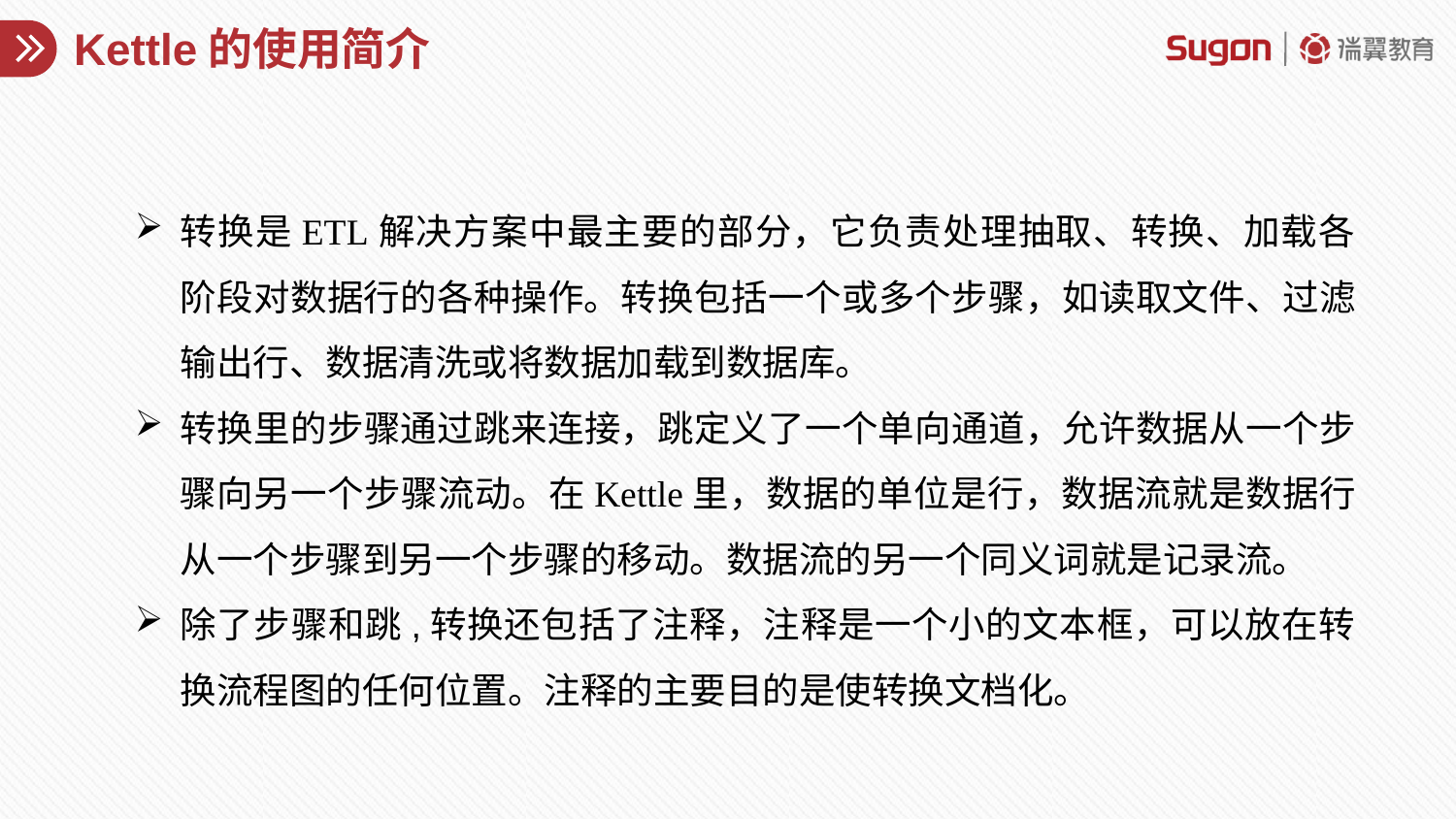

# Kettle的使用简介
转换是ETL解决方案中最主要的部分，它负责处理抽取、转换、加载各阶段对数据行的各种操作。转换包括一个或多个步骤，如读取文件、过滤输出行、数据清洗或将数据加载到数据库。
转换里的步骤通过跳来连接，跳定义了一个单向通道，允许数据从一个步骤向另一个步骤流动。在Kettle里，数据的单位是行，数据流就是数据行从一个步骤到另一个步骤的移动。数据流的另一个同义词就是记录流。
除了步骤和跳,转换还包括了注释，注释是一个小的文本框，可以放在转换流程图的任何位置。注释的主要目的是使转换文档化。